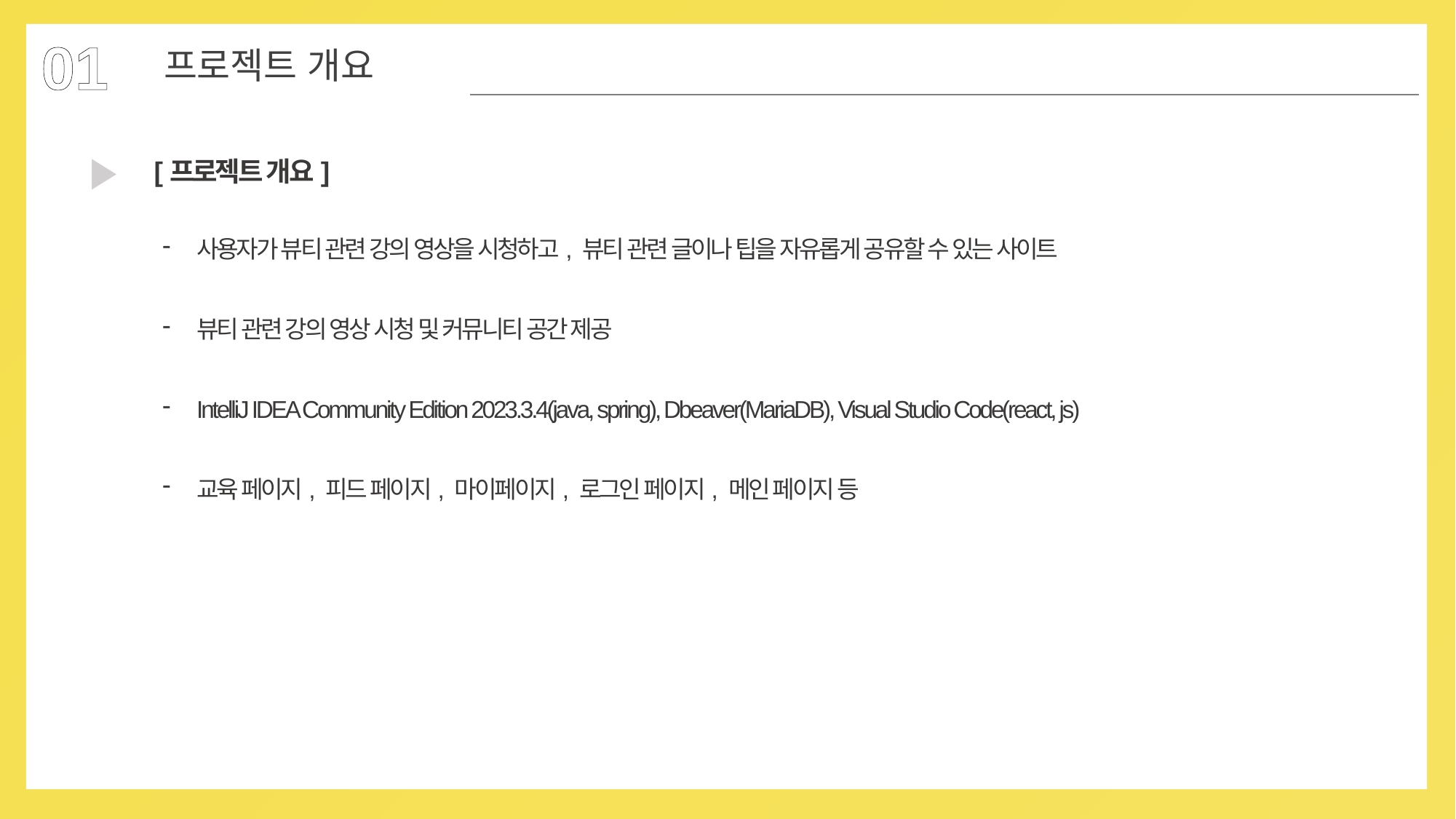

01

프로젝트 개요
▶
[프로젝트 개요]
사용자가 뷰티 관련 강의 영상을 시청하고, 뷰티 관련 글이나 팁을 자유롭게 공유할 수 있는 사이트

뷰티 관련 강의 영상 시청 및 커뮤니티 공간 제공
IntelliJ IDEA Community Edition 2023.3.4(java, spring), Dbeaver(MariaDB), Visual Studio Code(react, js)

교육 페이지, 피드 페이지, 마이페이지, 로그인 페이지, 메인 페이지 등